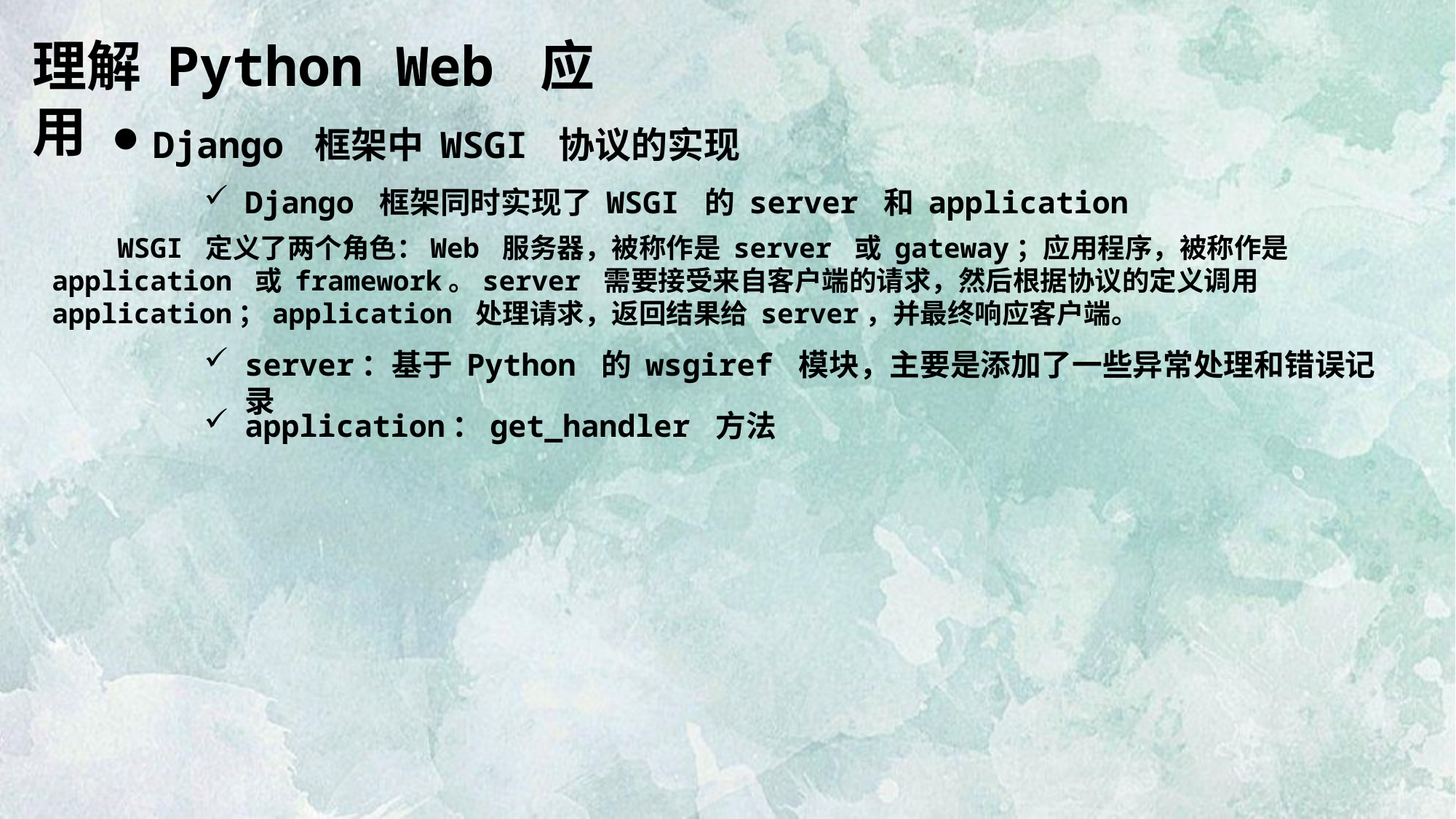

理解 Python Web 应用
Django 框架中 WSGI 协议的实现
Django 框架同时实现了 WSGI 的 server 和 application
    WSGI 定义了两个角色：Web 服务器，被称作是 server 或 gateway；应用程序，被称作是 application 或 framework。server 需要接受来自客户端的请求，然后根据协议的定义调用 application；application 处理请求，返回结果给 server，并最终响应客户端。
server：基于 Python 的 wsgiref 模块，主要是添加了一些异常处理和错误记录
application：get_handler 方法